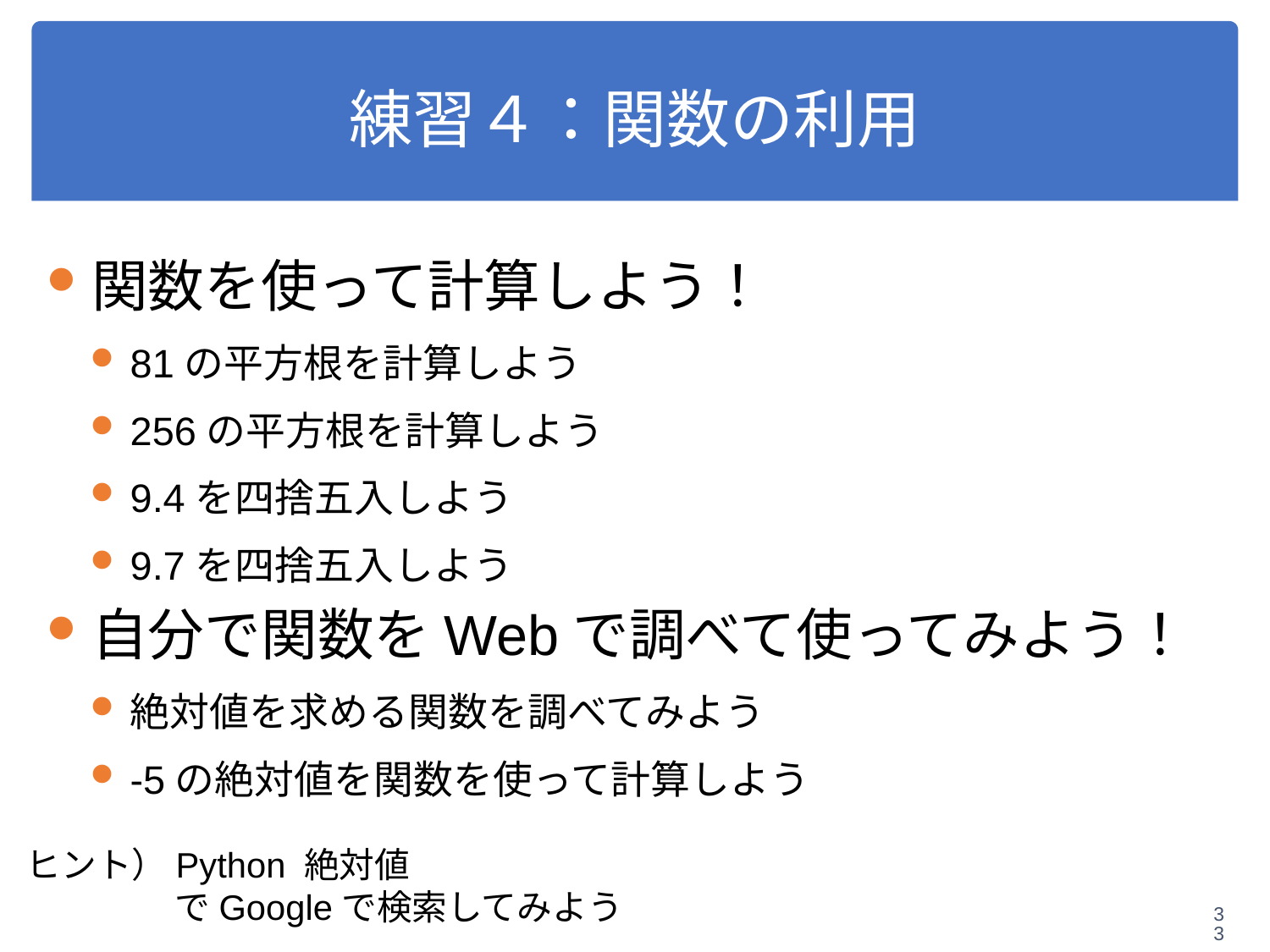

# 練習４：関数の利用
関数を使って計算しよう！
81の平方根を計算しよう
256の平方根を計算しよう
9.4を四捨五入しよう
9.7を四捨五入しよう
自分で関数をWebで調べて使ってみよう！
絶対値を求める関数を調べてみよう
-5の絶対値を関数を使って計算しよう

ヒント）Python 絶対値
　　　　 でGoogleで検索してみよう
33